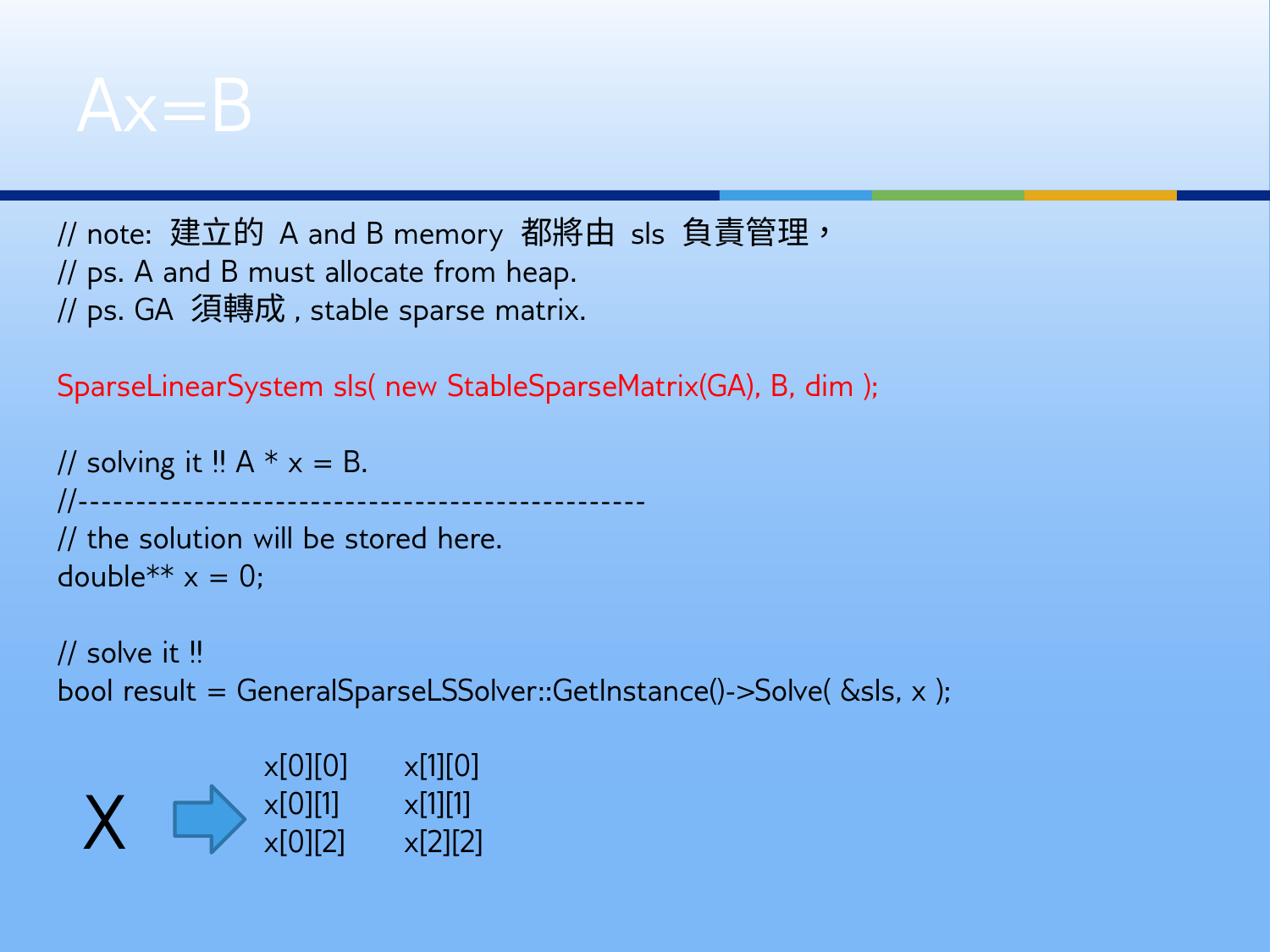

# Ax=B
// note: 建立的 A and B memory 都將由 sls 負責管理，
// ps. A and B must allocate from heap.
// ps. GA 須轉成, stable sparse matrix.

SparseLinearSystem sls( new StableSparseMatrix(GA), B, dim );

// solving it !! A * x = B.
//-------------------------------------------------
// the solution will be stored here.
double** x = 0;

// solve it !!
bool result = GeneralSparseLSSolver::GetInstance()->Solve( &sls, x );
x[0][0]
x[0][1]
x[0][2]

x[1][0]
x[1][1]
x[2][2]

X